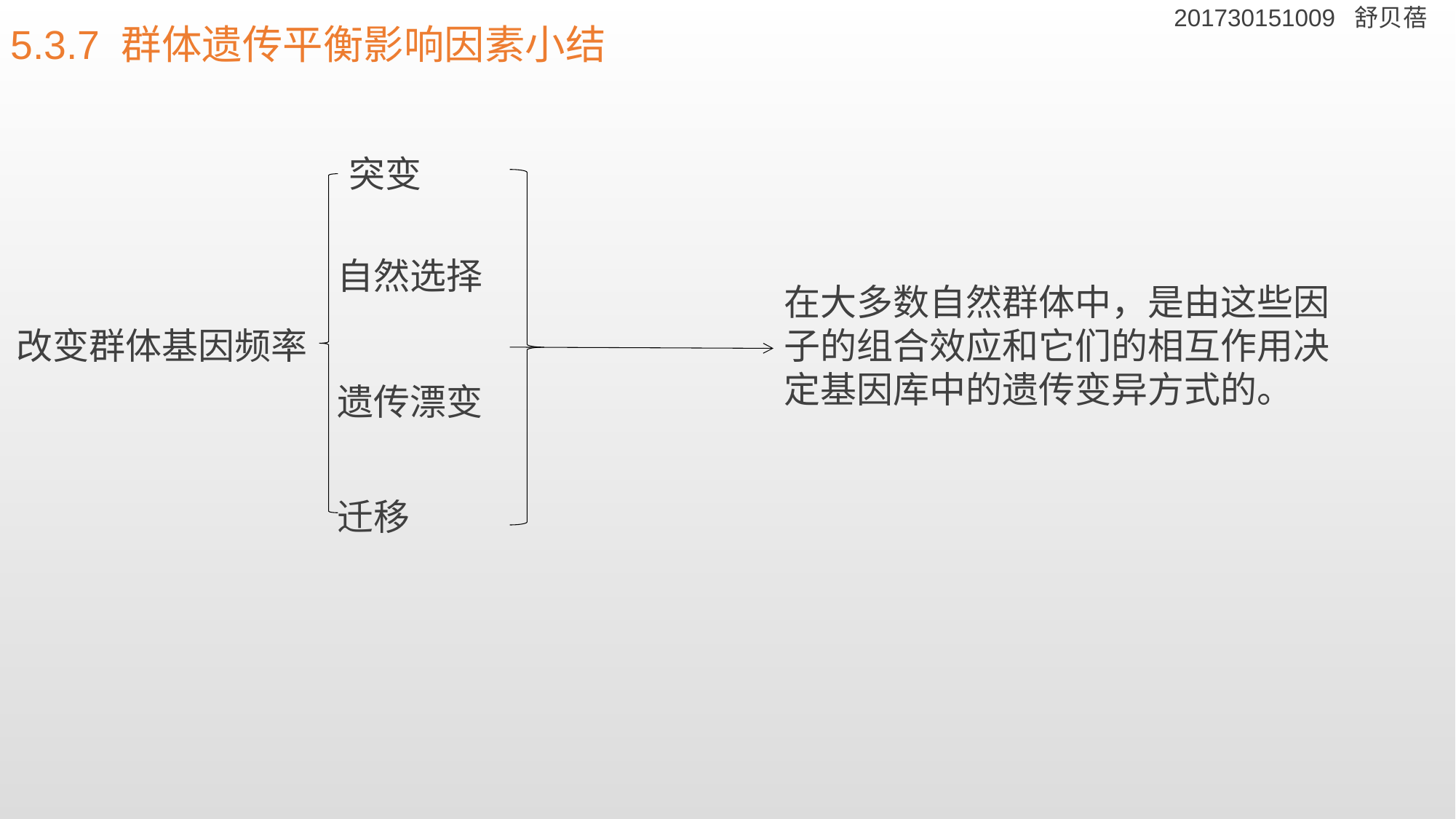

201730151009  舒贝蓓
5.3.7 群体遗传平衡影响因素小结
突变

自然选择
在大多数自然群体中，是由这些因子的组合效应和它们的相互作用决定基因库中的遗传变异方式的。
改变群体基因频率
遗传漂变
迁移